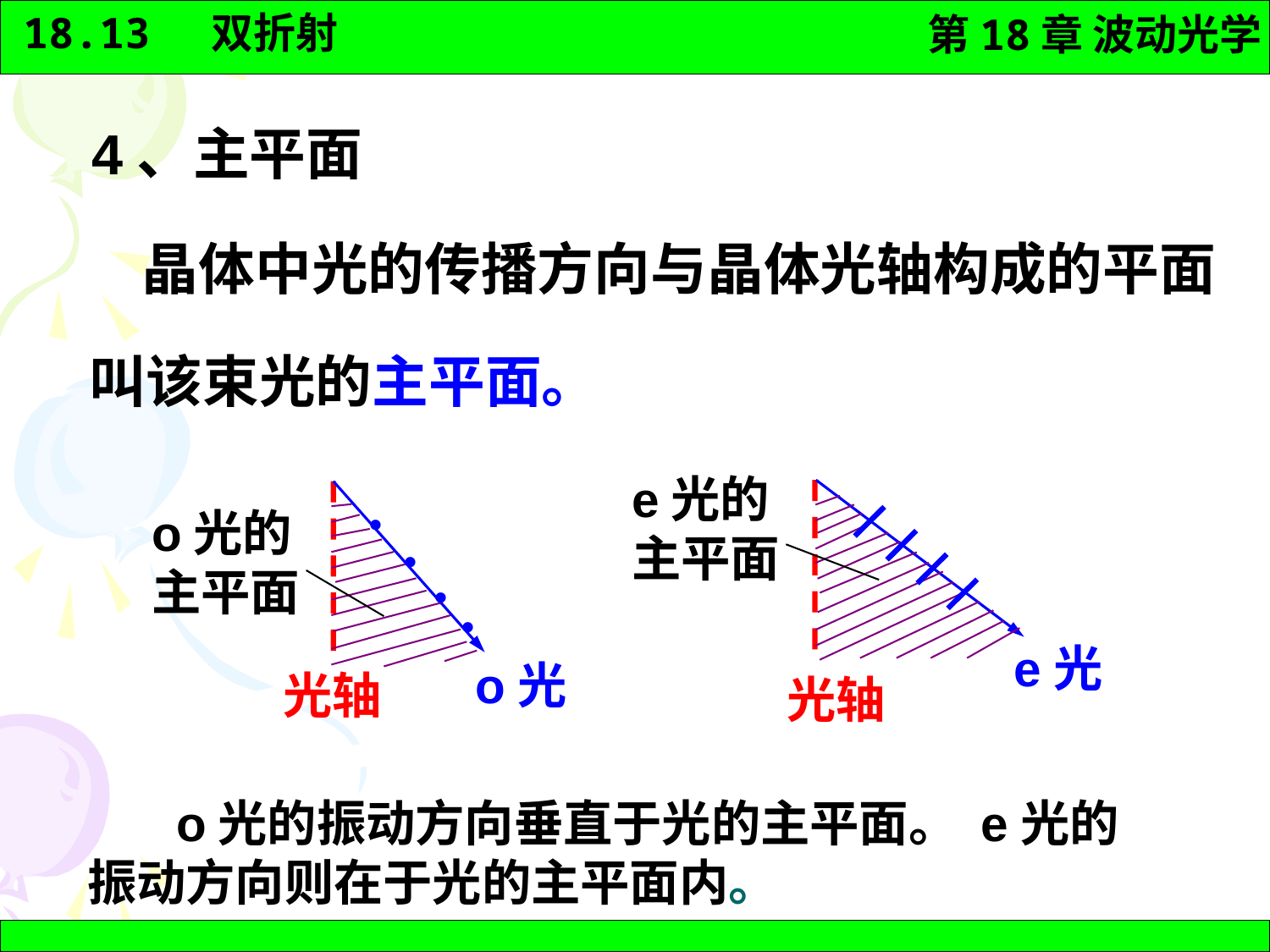

4、主平面
晶体中光的传播方向与晶体光轴构成的平面
叫该束光的主平面。
e光的
主平面

e光
光轴

·

o光的
主平面

·

·

·

o光
光轴
   o光的振动方向垂直于光的主平面。 e光的振动方向则在于光的主平面内。